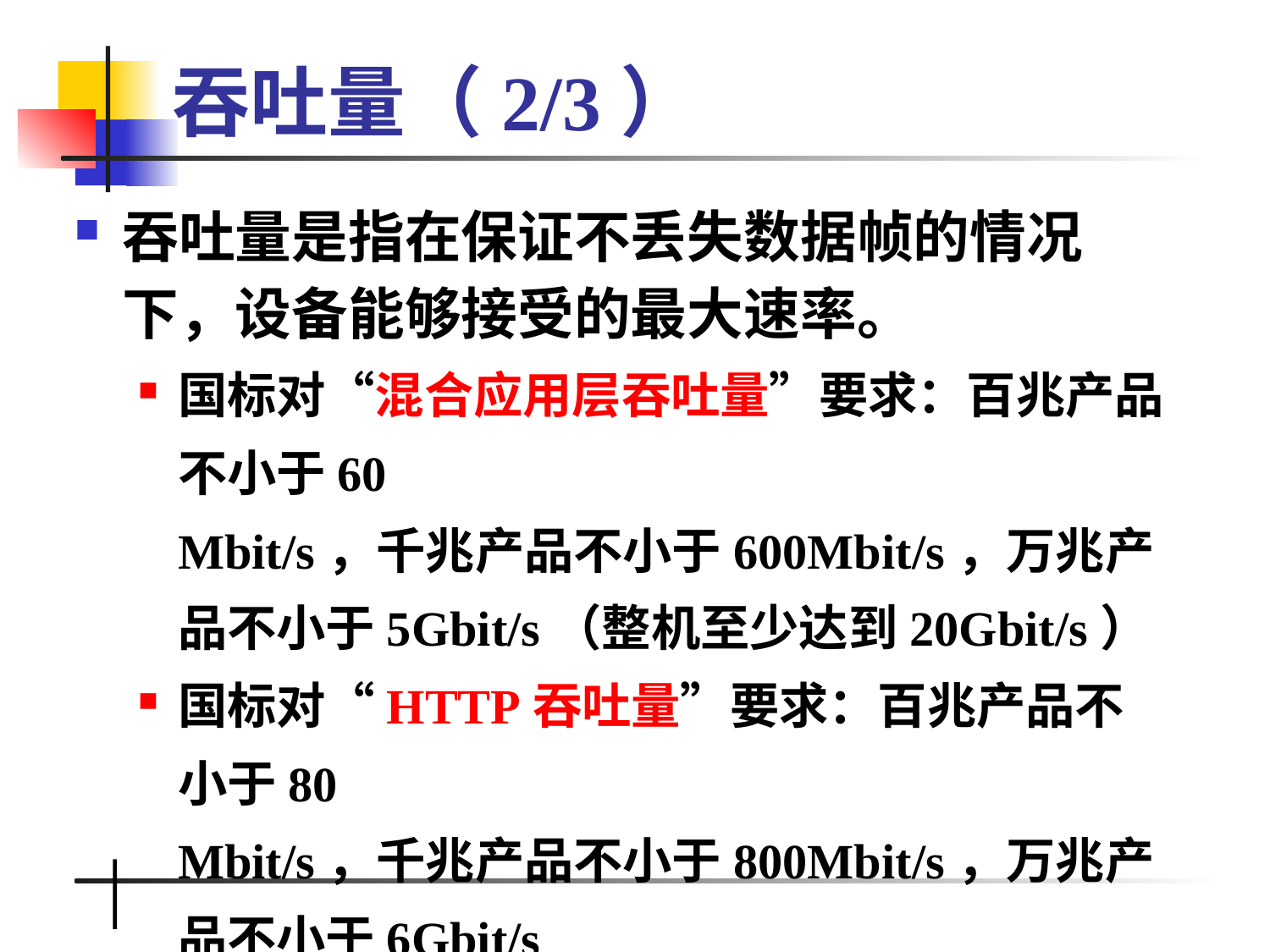

# 吞吐量（2/3）
吞吐量是指在保证不丢失数据帧的情况下，设备能够接受的最大速率。
国标对“混合应用层吞吐量”要求：百兆产品不小于60 Mbit/s，千兆产品不小于600Mbit/s，万兆产品不小于5Gbit/s（整机至少达到20Gbit/s）
国标对“HTTP吞吐量”要求：百兆产品不小于80 Mbit/s，千兆产品不小于800Mbit/s，万兆产品不小于6Gbit/s